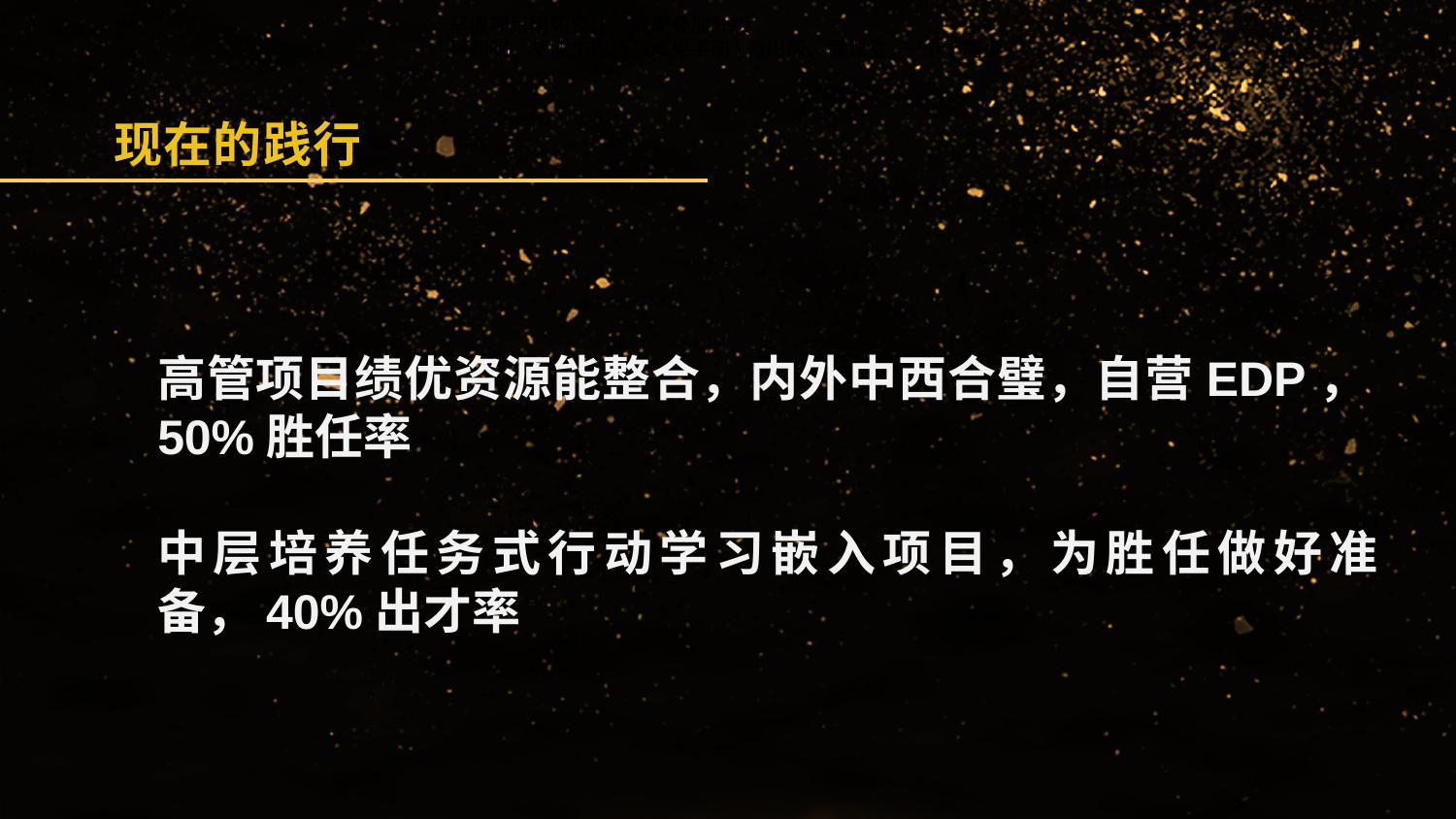

萃取项目闭环设计，成果叠加升级
导师制、萃取工作坊、成果手册\微出版、微课堂,一个不能少
萃取项目闭环设计，成果叠加升级
导师制、萃取工作坊、成果手册\微出版、微课堂,一个不能少
现在的践行
高管项目绩优资源能整合，内外中西合璧，自营EDP，50%胜任率

中层培养任务式行动学习嵌入项目，为胜任做好准备，40%出才率